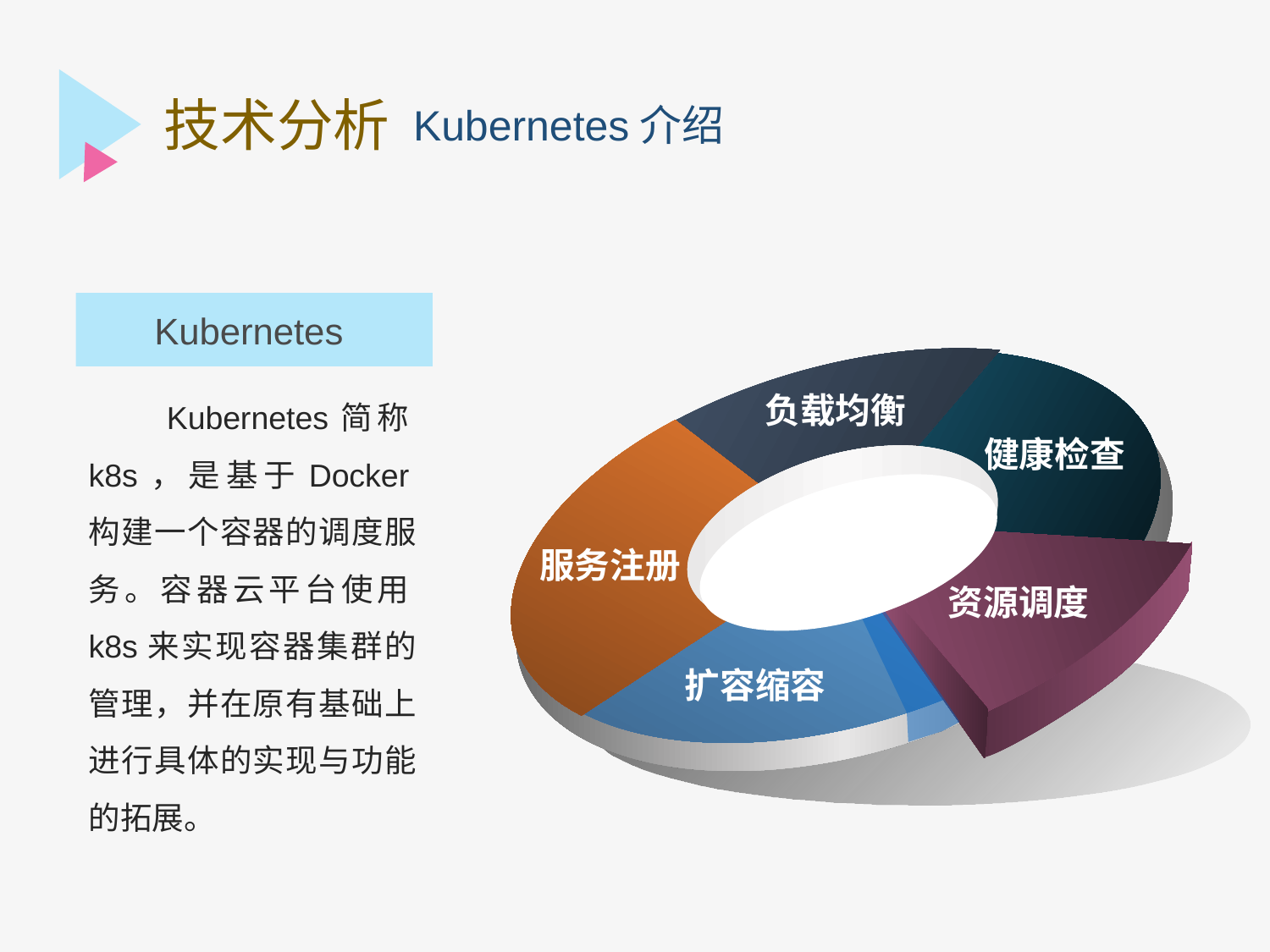

技术分析
Kubernetes介绍

Kubernetes

负载均衡

健康检查

资源调度

服务注册

扩容缩容
        Kubernetes简称k8s，是基于Docker构建一个容器的调度服务。容器云平台使用k8s来实现容器集群的管理，并在原有基础上进行具体的实现与功能的拓展。